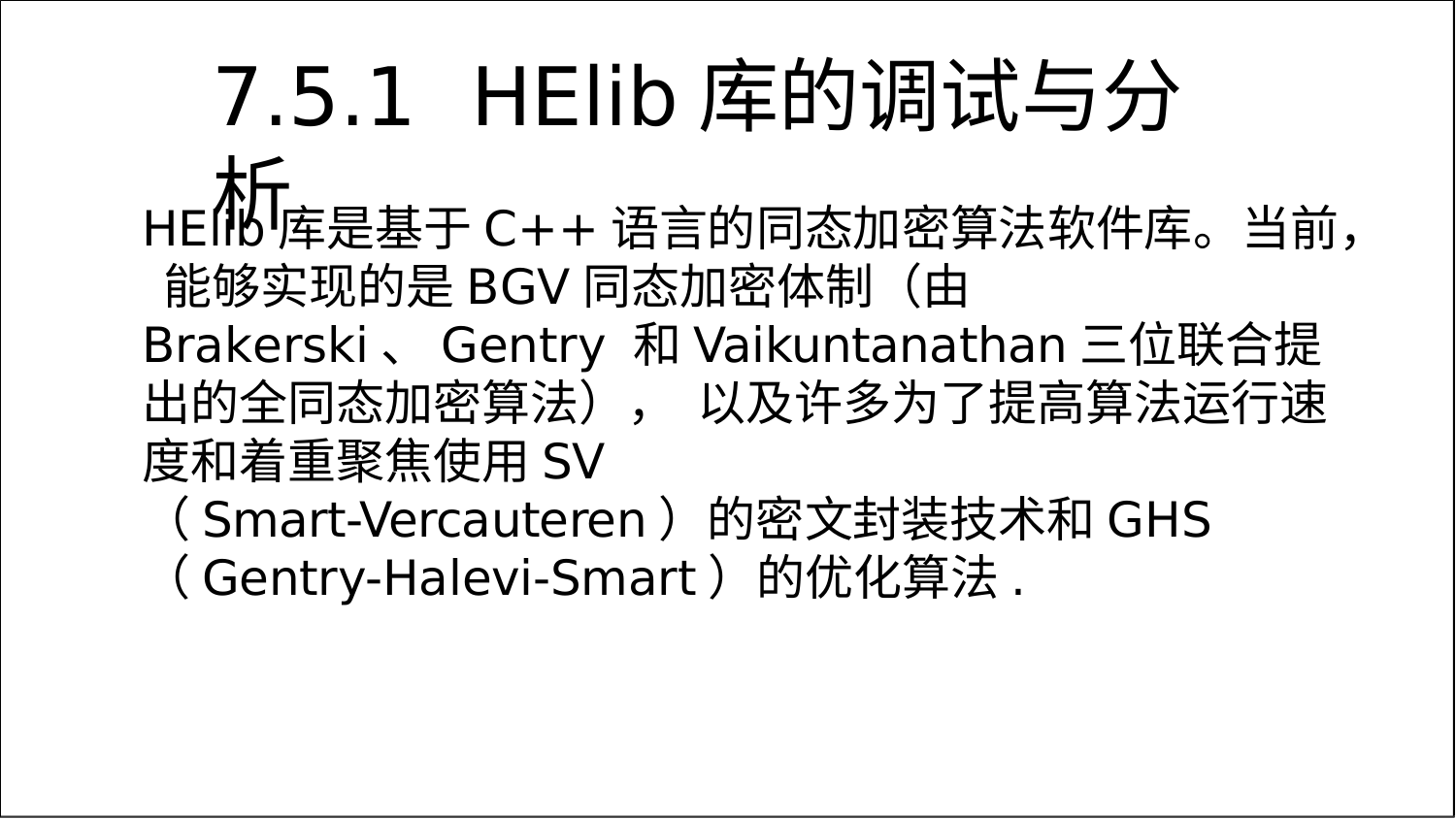

# 7.5.1	HElib库的调试与分析
HElib库是基于C++语言的同态加密算法软件库。当前，  能够实现的是BGV同态加密体制（由Brakerski、Gentry 和Vaikuntanathan三位联合提出的全同态加密算法），  以及许多为了提高算法运行速度和着重聚焦使用SV
（Smart-Vercauteren）的密文封装技术和GHS
（Gentry-Halevi-Smart）的优化算法.